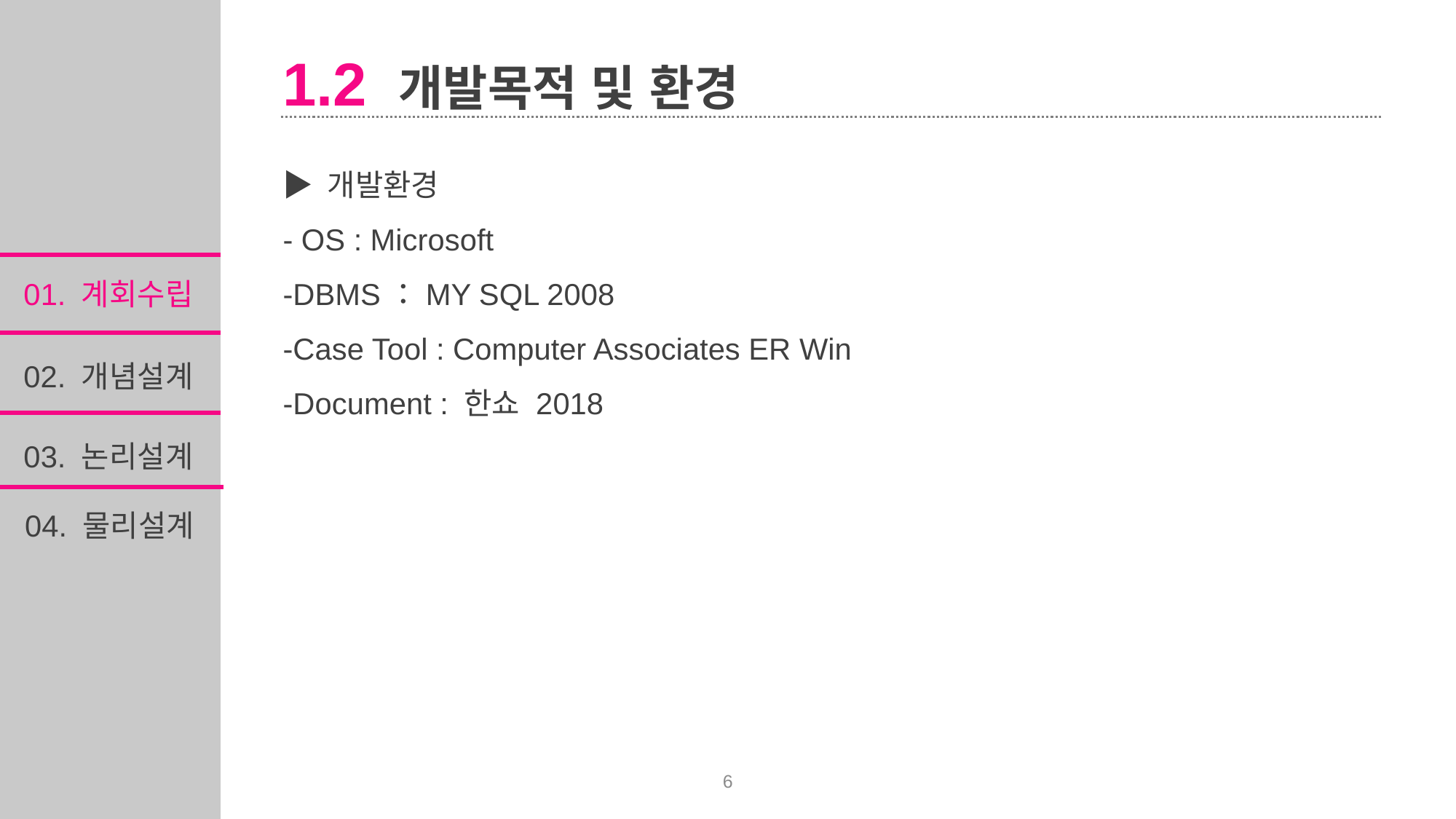

1.2 개발목적 및 환경
▶ 개발환경
- OS : Microsoft
-DBMS：MY SQL 2008
-Case Tool : Computer Associates ER Win
-Document : 한쇼 2018
01. 계회수립
02. 개념설계
03. 논리설계
04. 물리설계
6